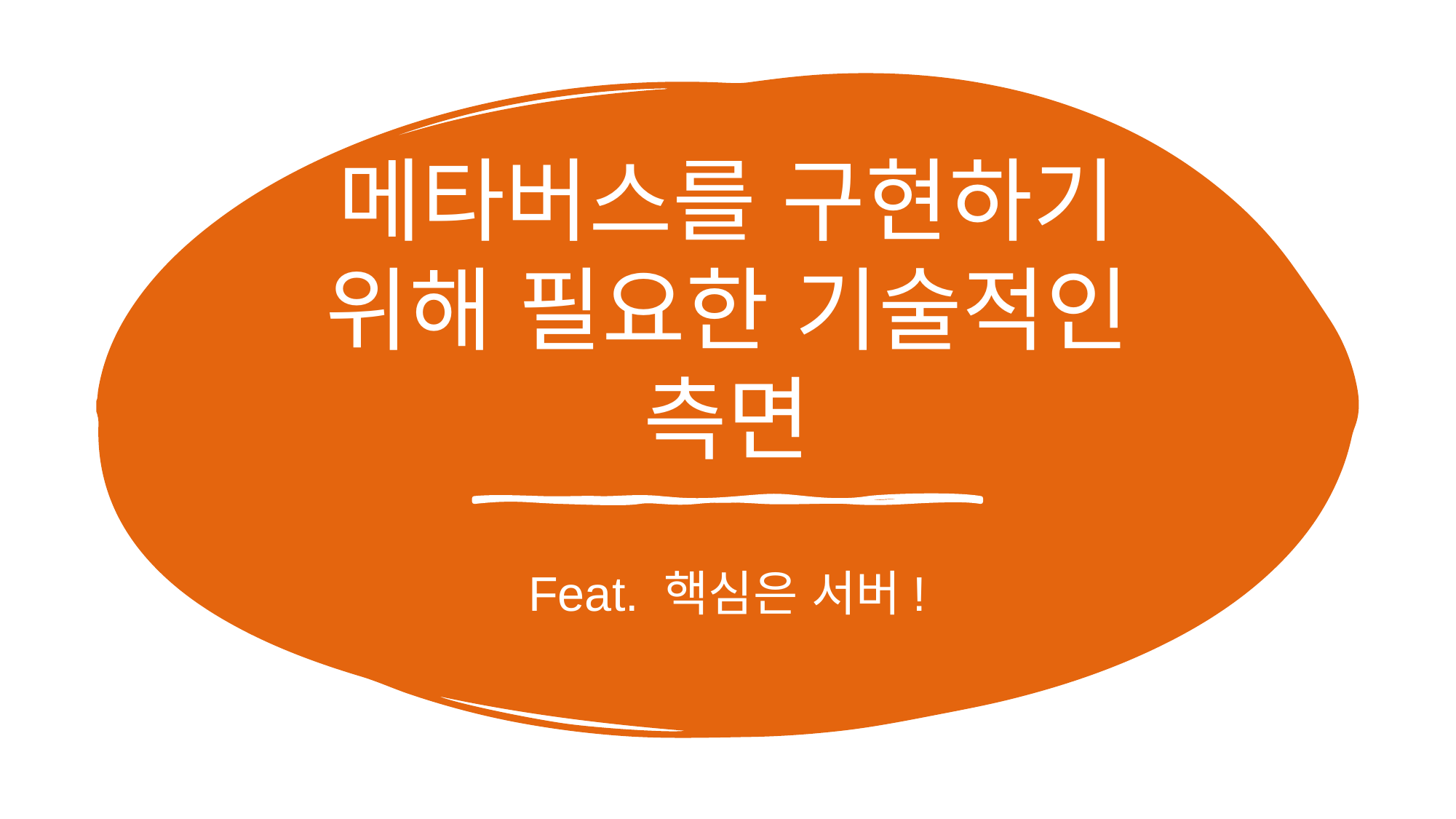

# 메타버스를 구현하기 위해 필요한 기술적인 측면
Feat. 핵심은 서버!